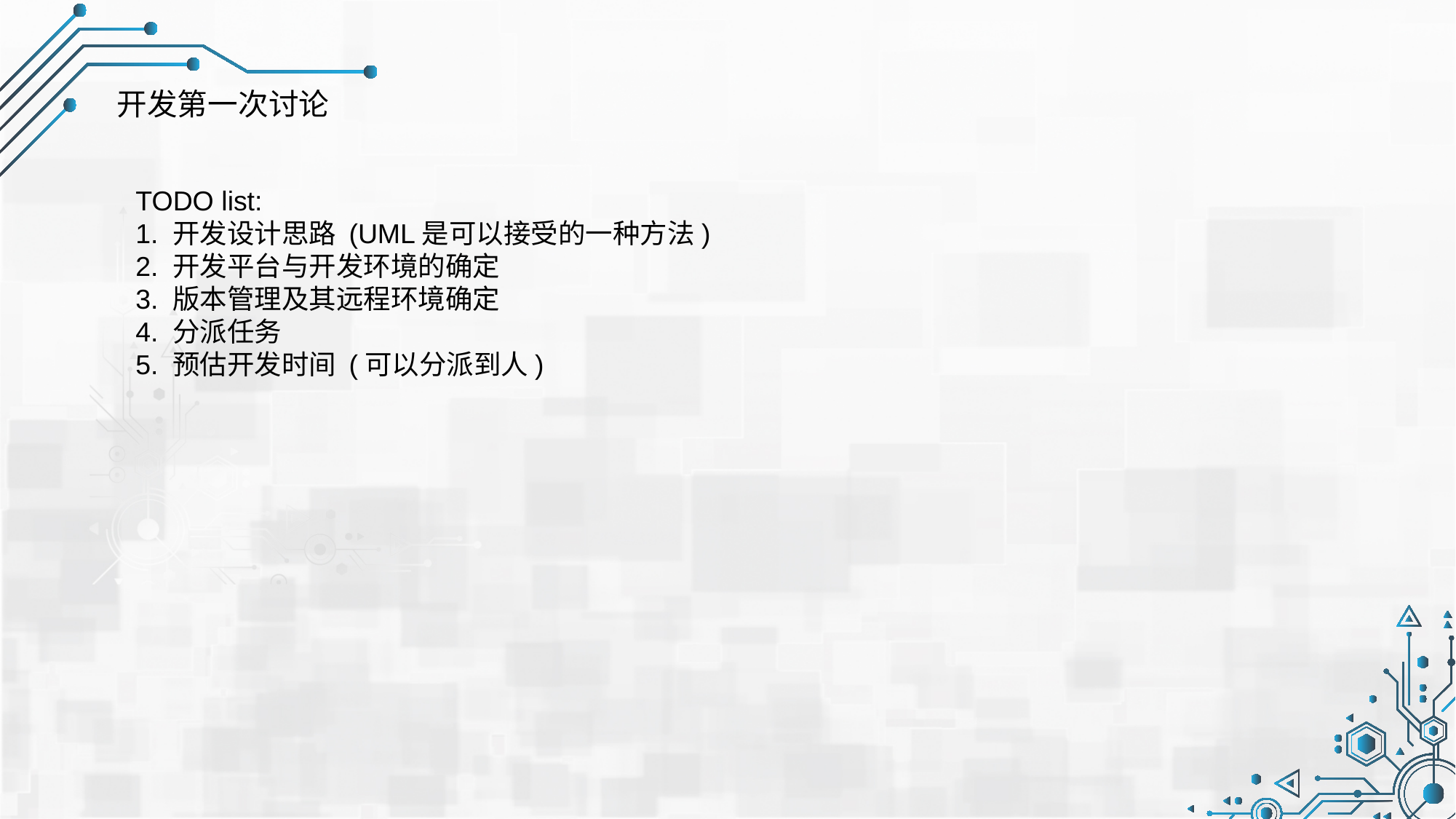

开发第一次讨论
TODO list:
1. 开发设计思路 (UML是可以接受的一种方法)
2. 开发平台与开发环境的确定
3. 版本管理及其远程环境确定
4. 分派任务
5. 预估开发时间 (可以分派到人)